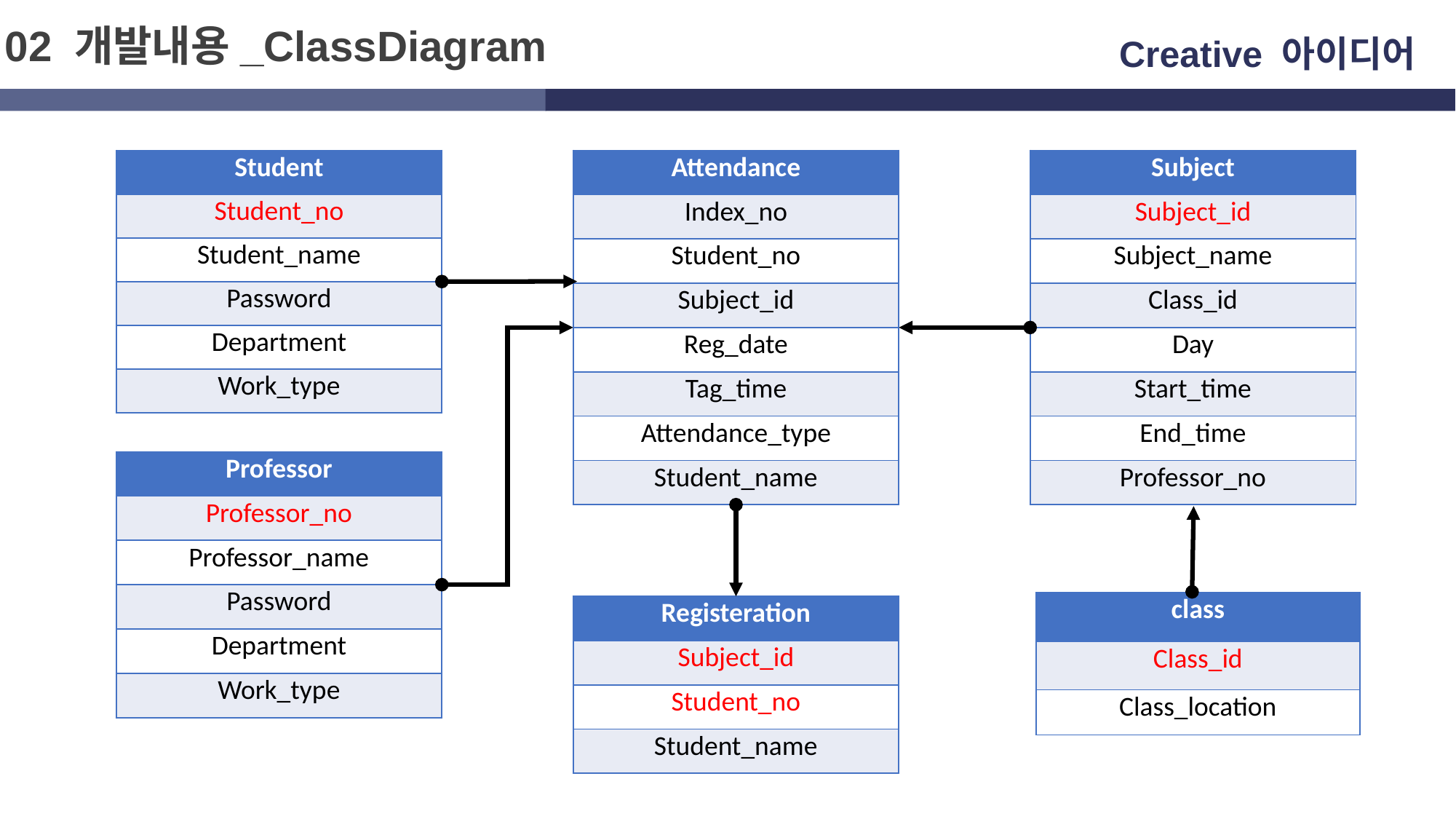

02 개발내용_ClassDiagram
Creative 아이디어

| Student |
| --- |
| Student\_no |
| Student\_name |
| Password |
| Department |
| Work\_type |
| Attendance |
| --- |
| Index\_no |
| Student\_no |
| Subject\_id |
| Reg\_date |
| Tag\_time |
| Attendance\_type |
| Student\_name |
| Subject |
| --- |
| Subject\_id |
| Subject\_name |
| Class\_id |
| Day |
| Start\_time |
| End\_time |
| Professor\_no |
| Professor |
| --- |
| Professor\_no |
| Professor\_name |
| Password |
| Department |
| Work\_type |
| class |
| --- |
| Class\_id |
| Class\_location |
| Registeration |
| --- |
| Subject\_id |
| Student\_no |
| Student\_name |